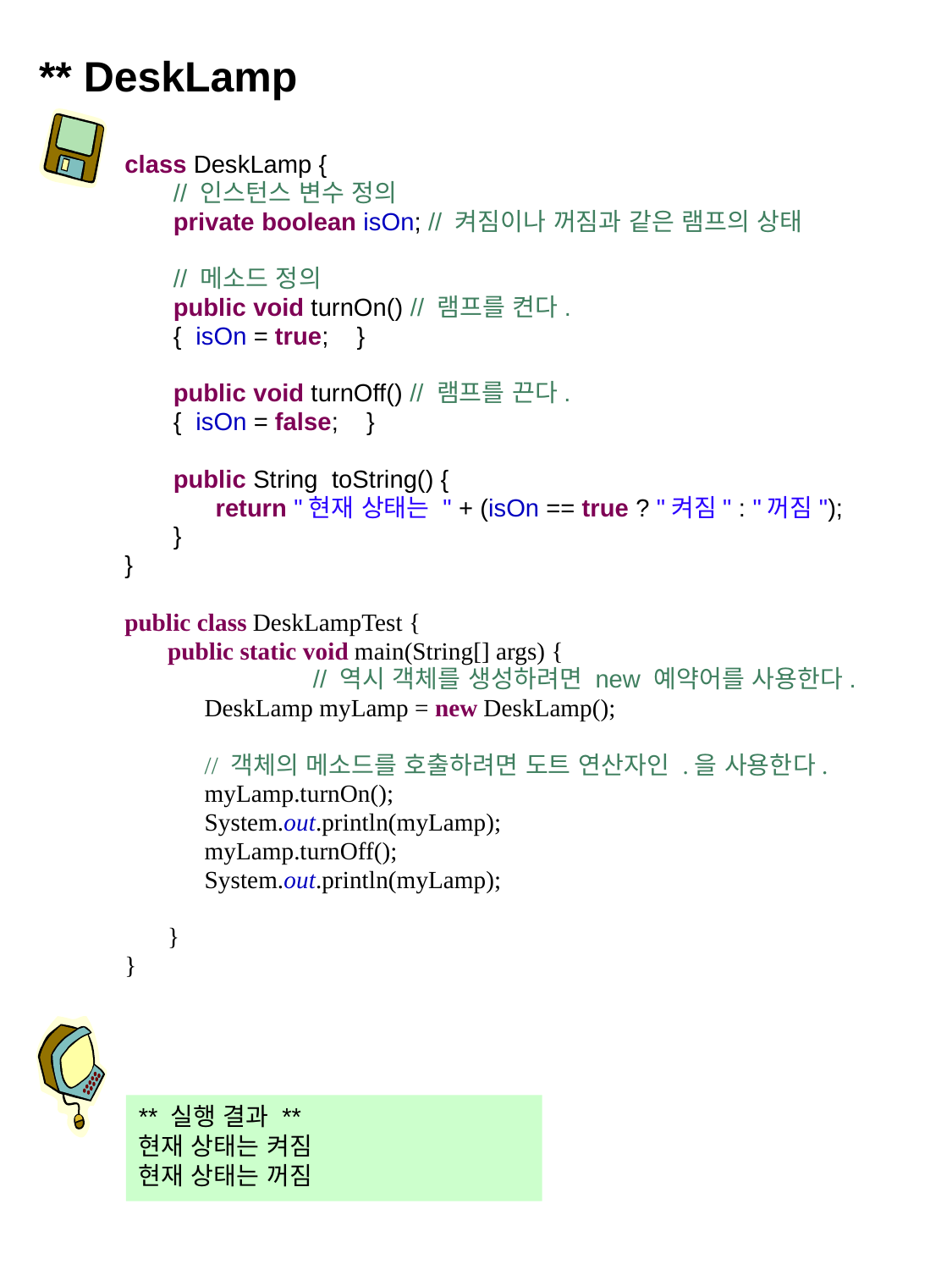

# ** DeskLamp

class DeskLamp {
       // 인스턴스 변수 정의
       private boolean isOn; // 켜짐이나 꺼짐과 같은 램프의 상태

       // 메소드 정의
       public void turnOn() // 램프를 켠다.
       {  isOn = true;    }

       public void turnOff() // 램프를 끈다.
       {  isOn = false;    }

       public String  toString() {
             return "현재 상태는 " + (isOn == true ? "켜짐" : "꺼짐");
       }
}

public class DeskLampTest {
       public static void main(String[] args) {
		  // 역시 객체를 생성하려면 new 예약어를 사용한다.
             DeskLamp myLamp = new DeskLamp();

             // 객체의 메소드를 호출하려면 도트 연산자인 .을 사용한다.
             myLamp.turnOn();
             System.out.println(myLamp);
             myLamp.turnOff();
             System.out.println(myLamp);

       }
}

** 실행 결과 **
현재 상태는 켜짐
현재 상태는 꺼짐